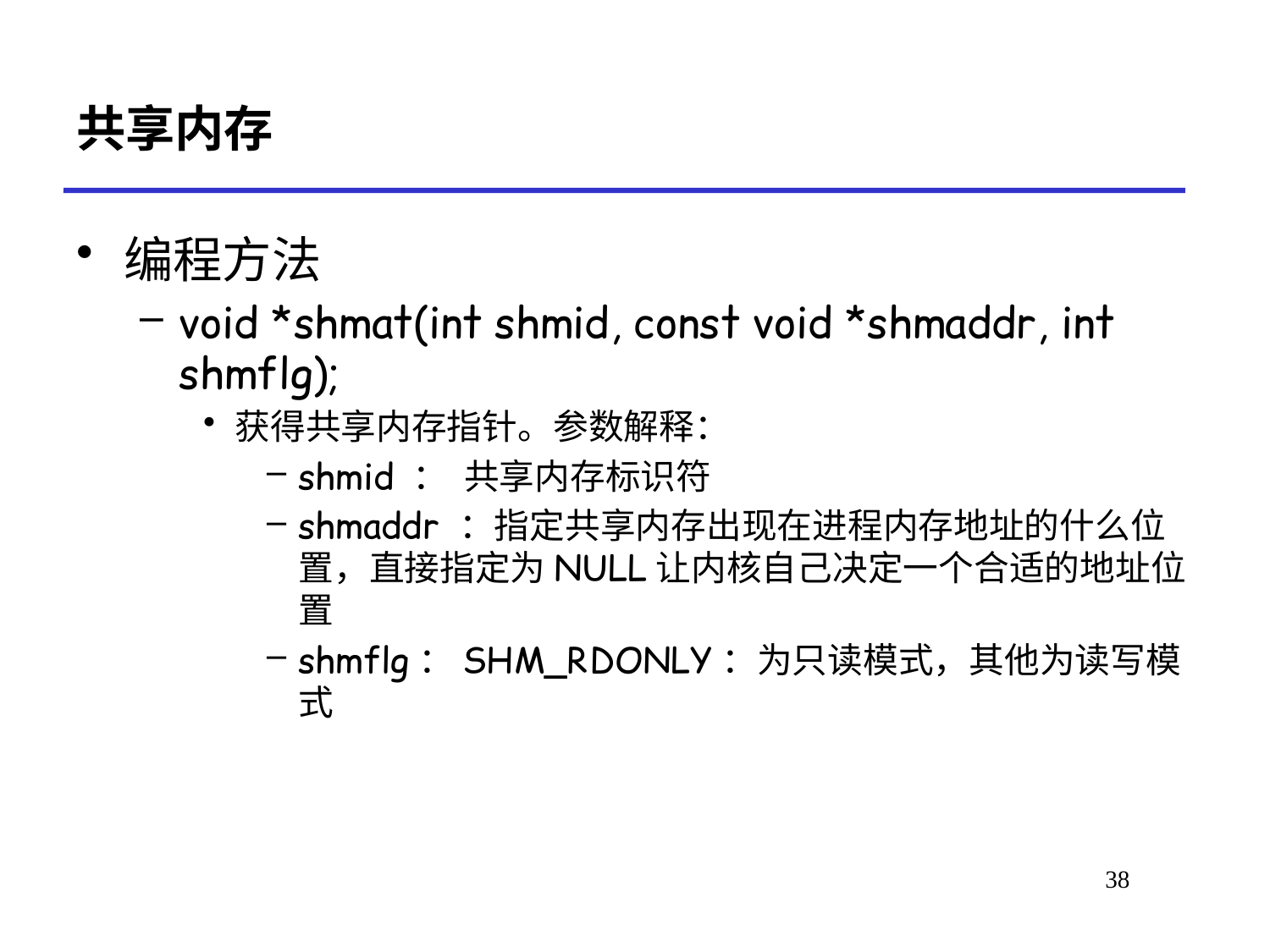

# 共享内存
编程方法
void *shmat(int shmid, const void *shmaddr, int shmflg);
获得共享内存指针。参数解释：
shmid ：  共享内存标识符
shmaddr ：指定共享内存出现在进程内存地址的什么位置，直接指定为NULL让内核自己决定一个合适的地址位置
shmflg：SHM_RDONLY：为只读模式，其他为读写模式

38